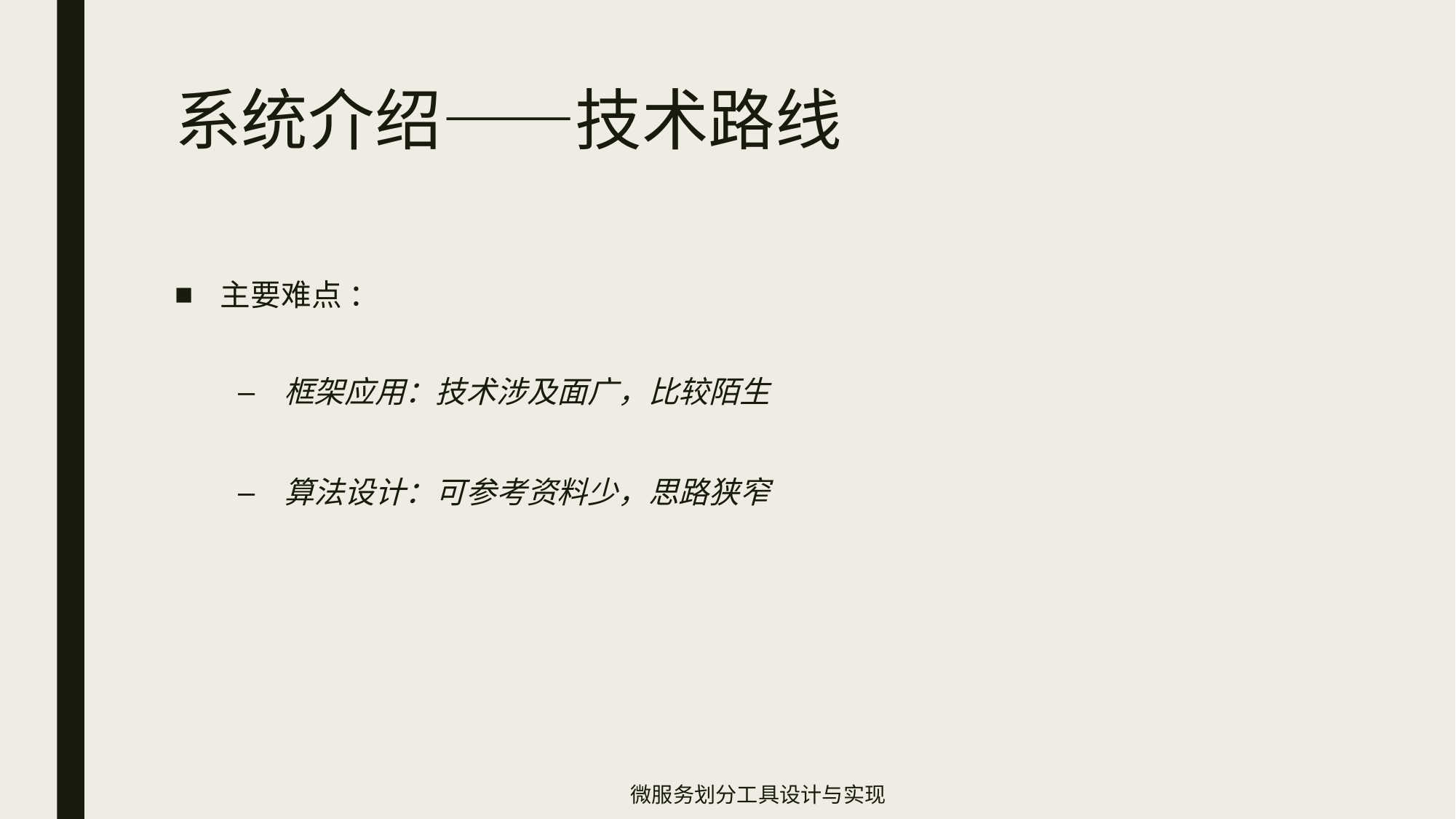

# 系统介绍——技术路线
主要难点 ：

框架应用：技术涉及面广，比较陌生

算法设计：可参考资料少，思路狭窄
微服务划分工具设计与实现